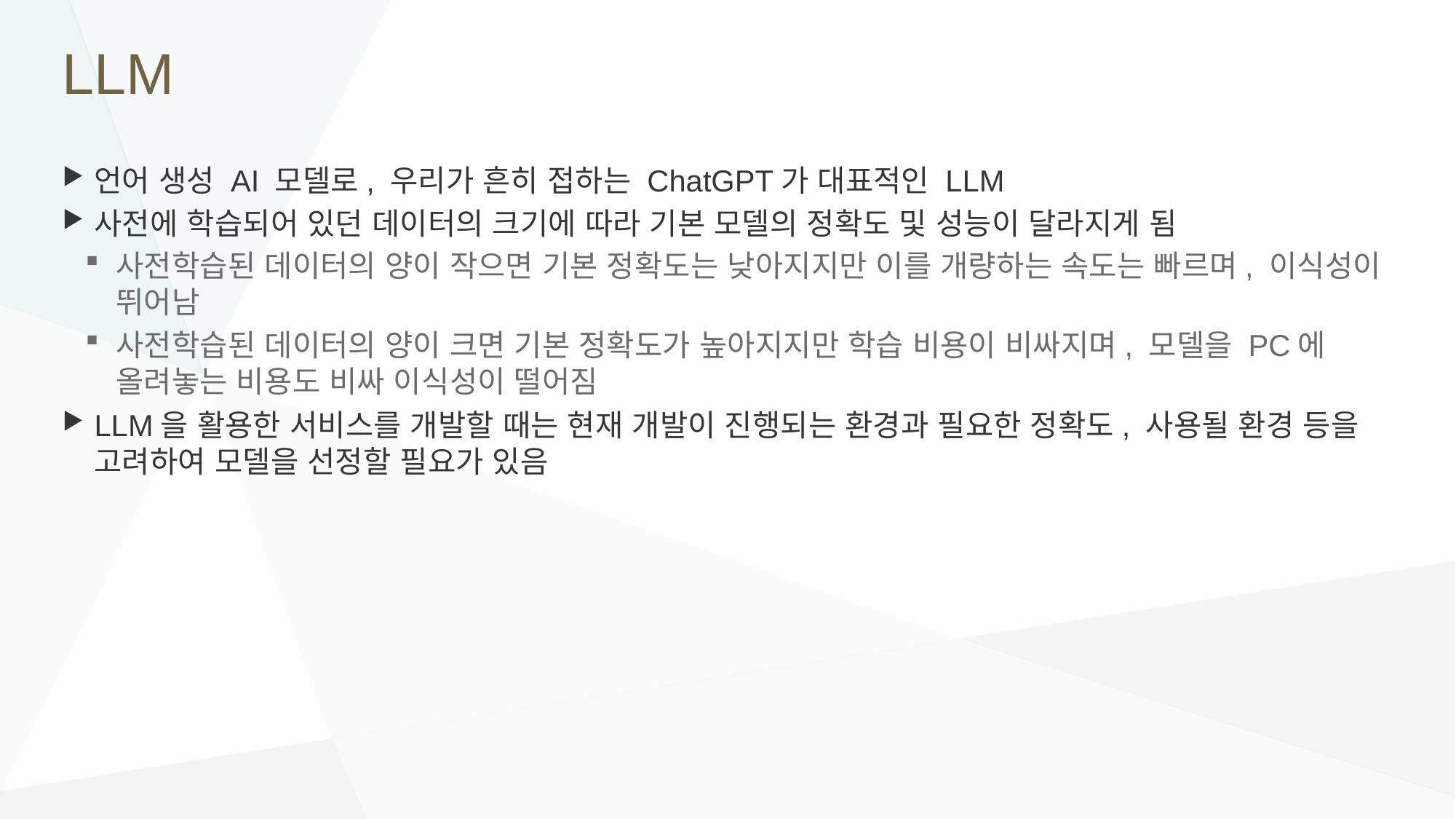

# LLM
언어 생성 AI 모델로, 우리가 흔히 접하는 ChatGPT가 대표적인 LLM
사전에 학습되어 있던 데이터의 크기에 따라 기본 모델의 정확도 및 성능이 달라지게 됨
사전학습된 데이터의 양이 작으면 기본 정확도는 낮아지지만 이를 개량하는 속도는 빠르며, 이식성이 뛰어남
사전학습된 데이터의 양이 크면 기본 정확도가 높아지지만 학습 비용이 비싸지며, 모델을 PC에 올려놓는 비용도 비싸 이식성이 떨어짐
LLM을 활용한 서비스를 개발할 때는 현재 개발이 진행되는 환경과 필요한 정확도, 사용될 환경 등을 고려하여 모델을 선정할 필요가 있음